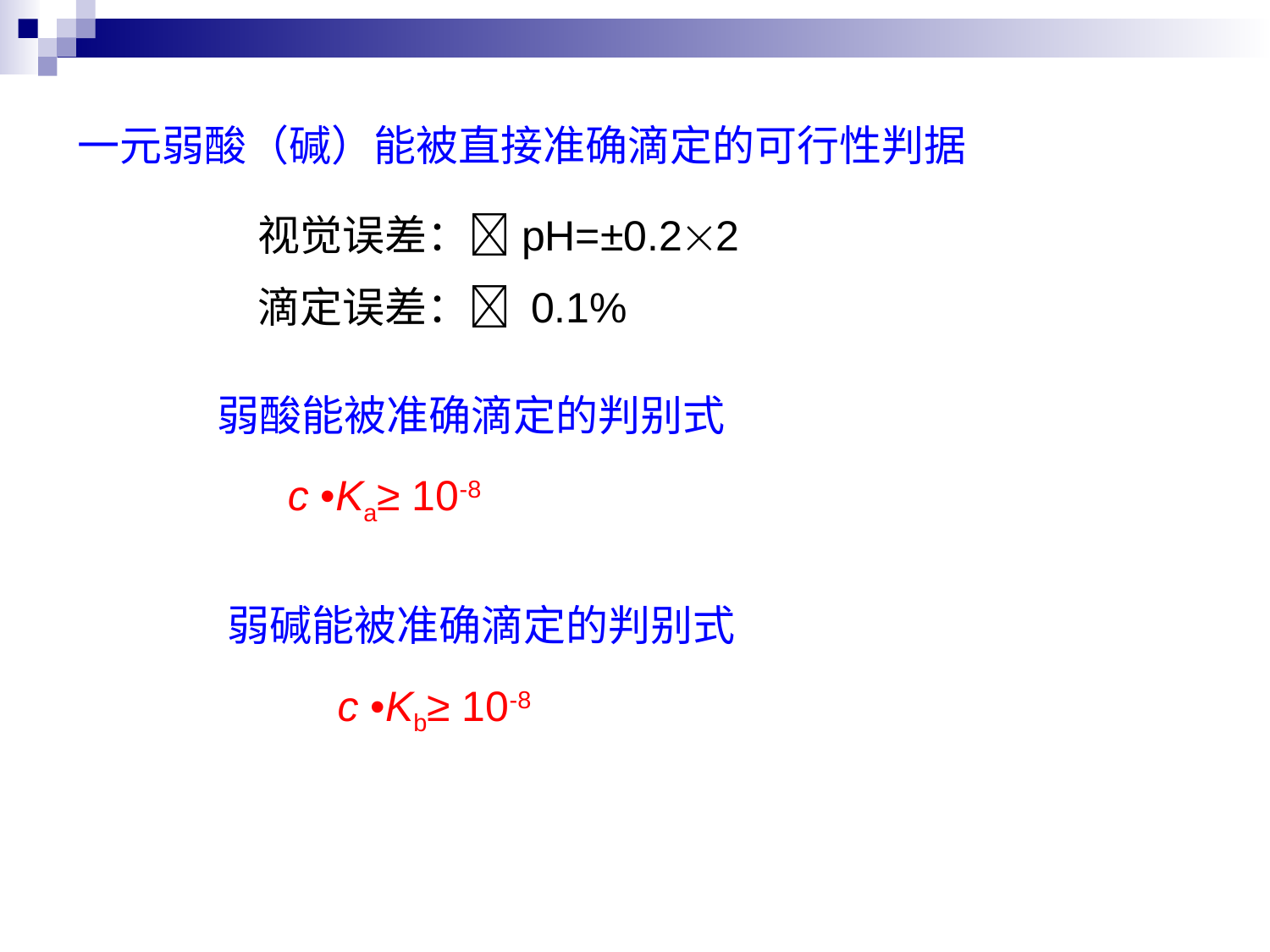

一元弱酸（碱）能被直接准确滴定的可行性判据
视觉误差：ΔpH=±0.2×2
滴定误差：≤ 0.1%
弱酸能被准确滴定的判别式
c •Ka≥ 10-8
弱碱能被准确滴定的判别式
c •Kb≥ 10-8